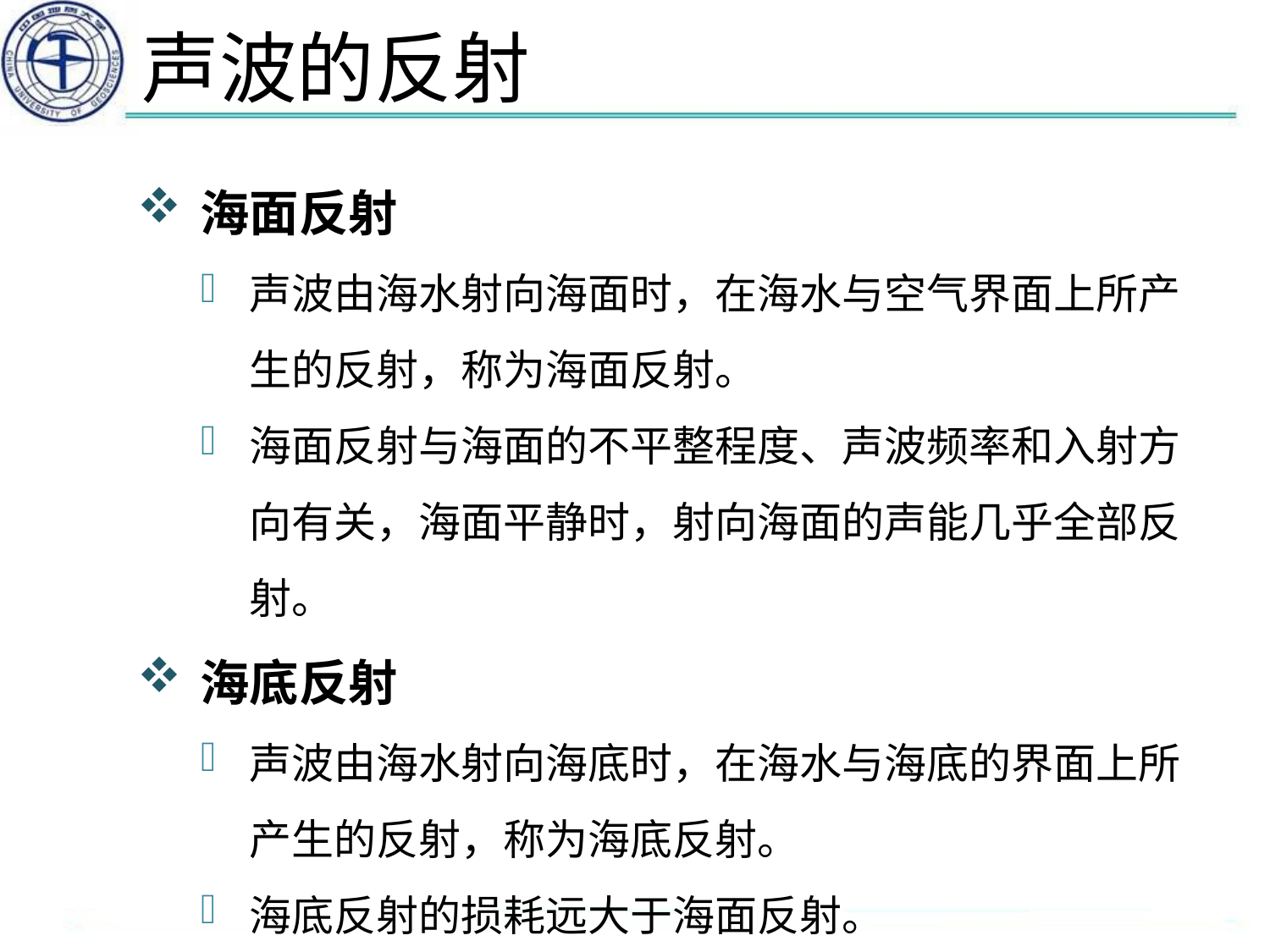

# 声波的反射
海面反射
声波由海水射向海面时，在海水与空气界面上所产生的反射，称为海面反射。
海面反射与海面的不平整程度、声波频率和入射方向有关，海面平静时，射向海面的声能几乎全部反射。
海底反射
声波由海水射向海底时，在海水与海底的界面上所产生的反射，称为海底反射。
海底反射的损耗远大于海面反射。